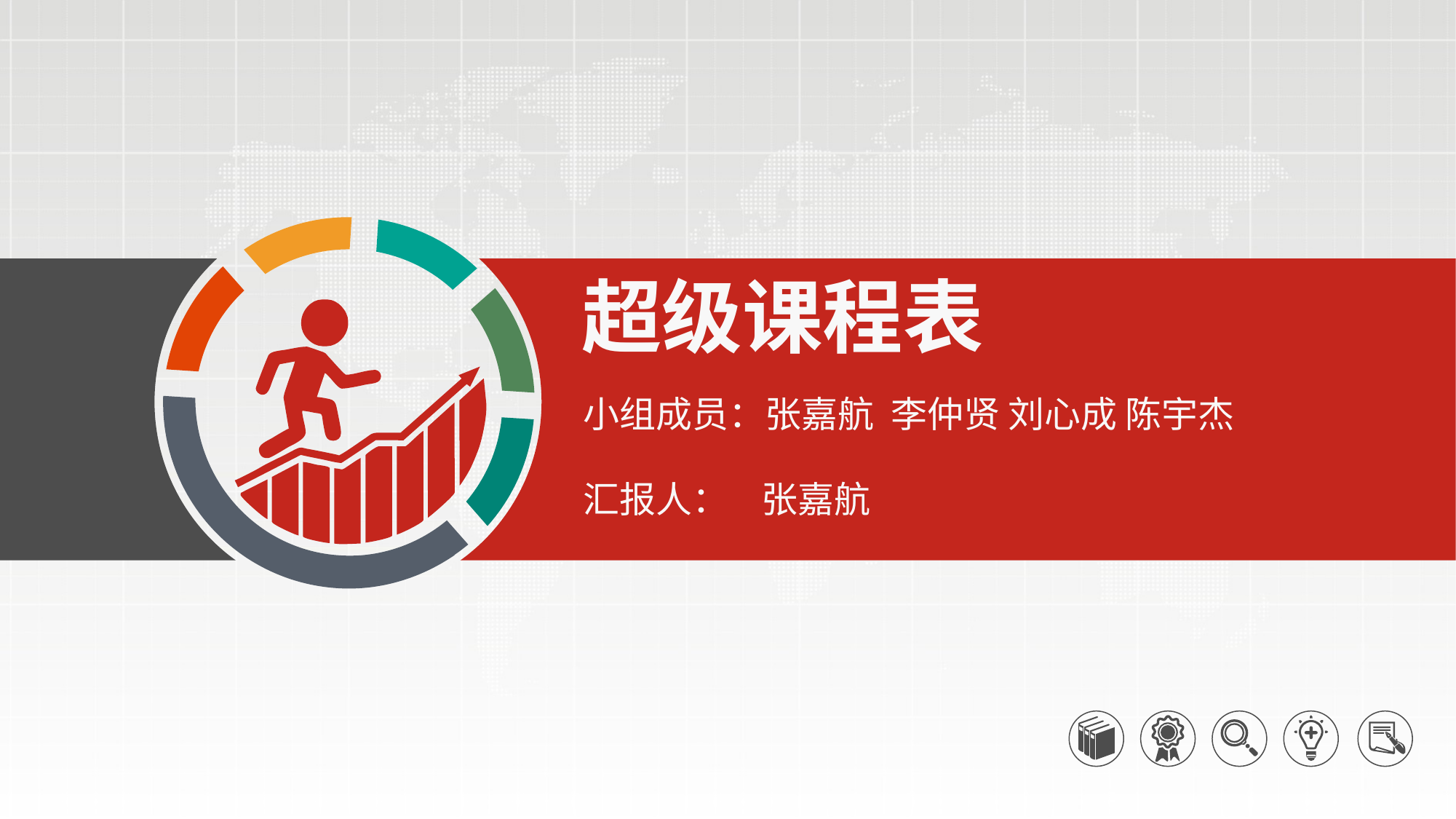

超级课程表

小组成员：张嘉航  李仲贤 刘心成 陈宇杰
汇报人：    张嘉航